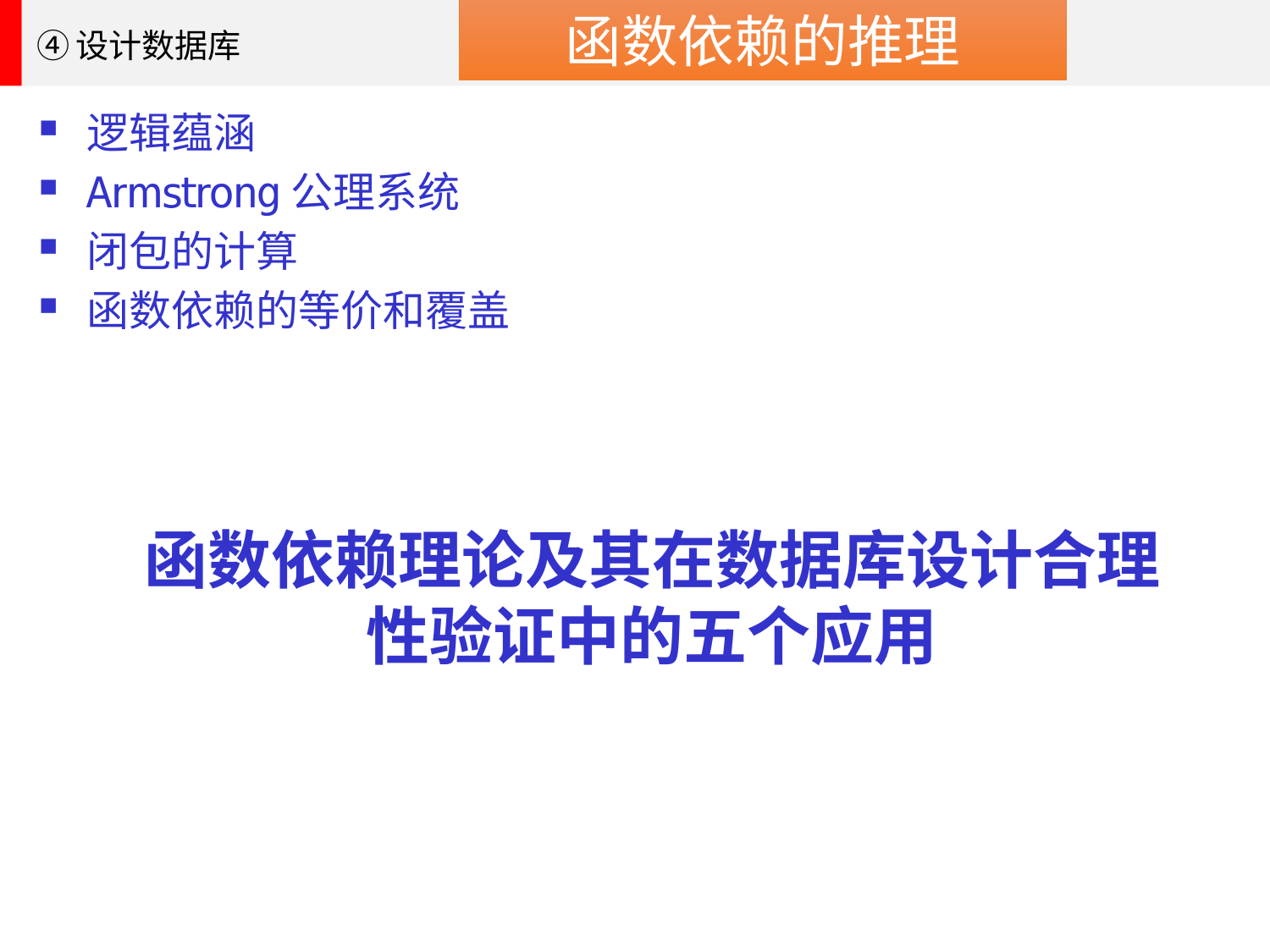

函数依赖的推理
④设计数据库
逻辑蕴涵
Armstrong公理系统
闭包的计算
函数依赖的等价和覆盖

函数依赖理论及其在数据库设计合理性验证中的五个应用